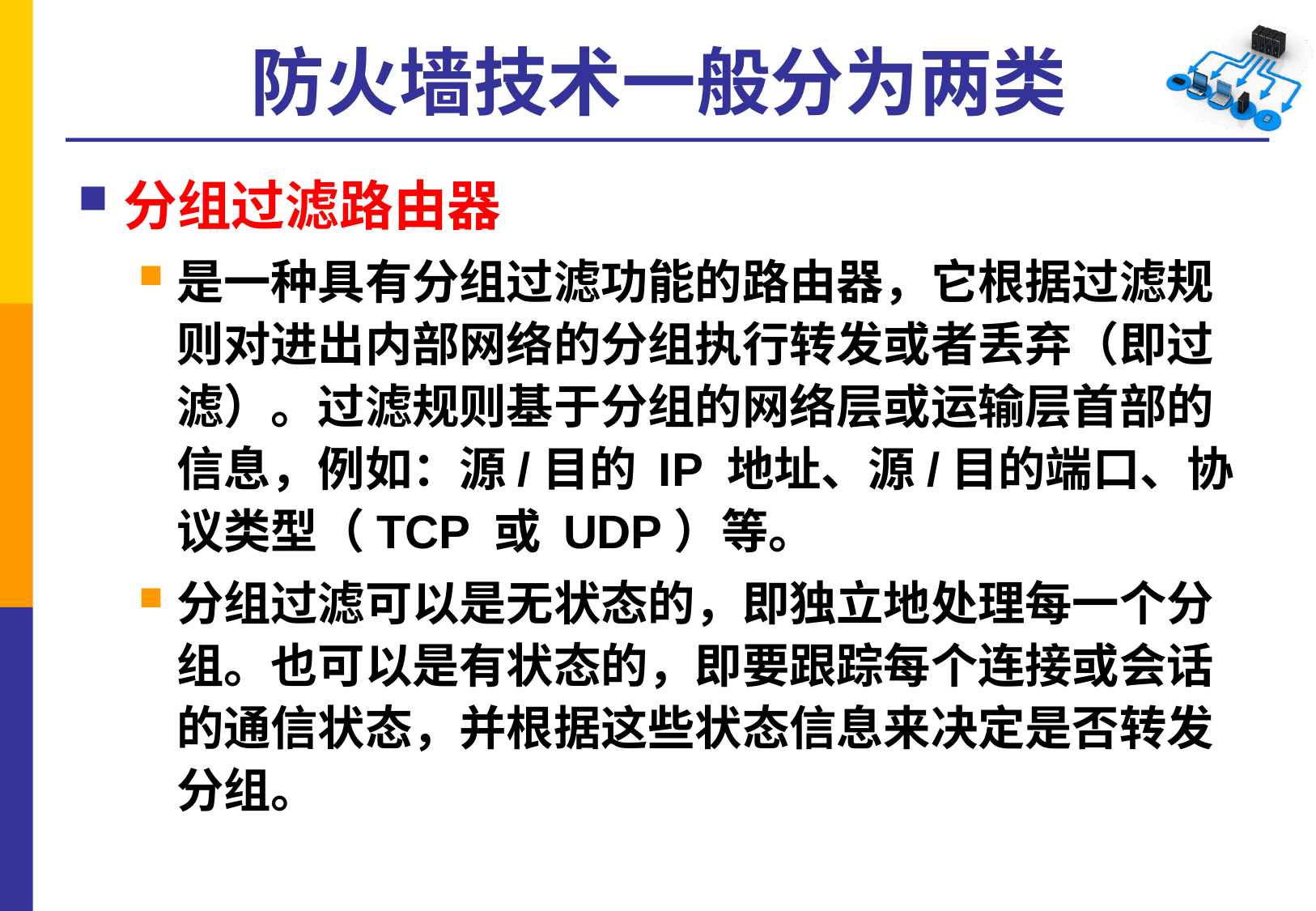

# 防火墙技术一般分为两类
分组过滤路由器
是一种具有分组过滤功能的路由器，它根据过滤规则对进出内部网络的分组执行转发或者丢弃（即过滤）。过滤规则基于分组的网络层或运输层首部的信息，例如：源/目的 IP 地址、源/目的端口、协议类型（TCP 或 UDP）等。
分组过滤可以是无状态的，即独立地处理每一个分组。也可以是有状态的，即要跟踪每个连接或会话的通信状态，并根据这些状态信息来决定是否转发分组。